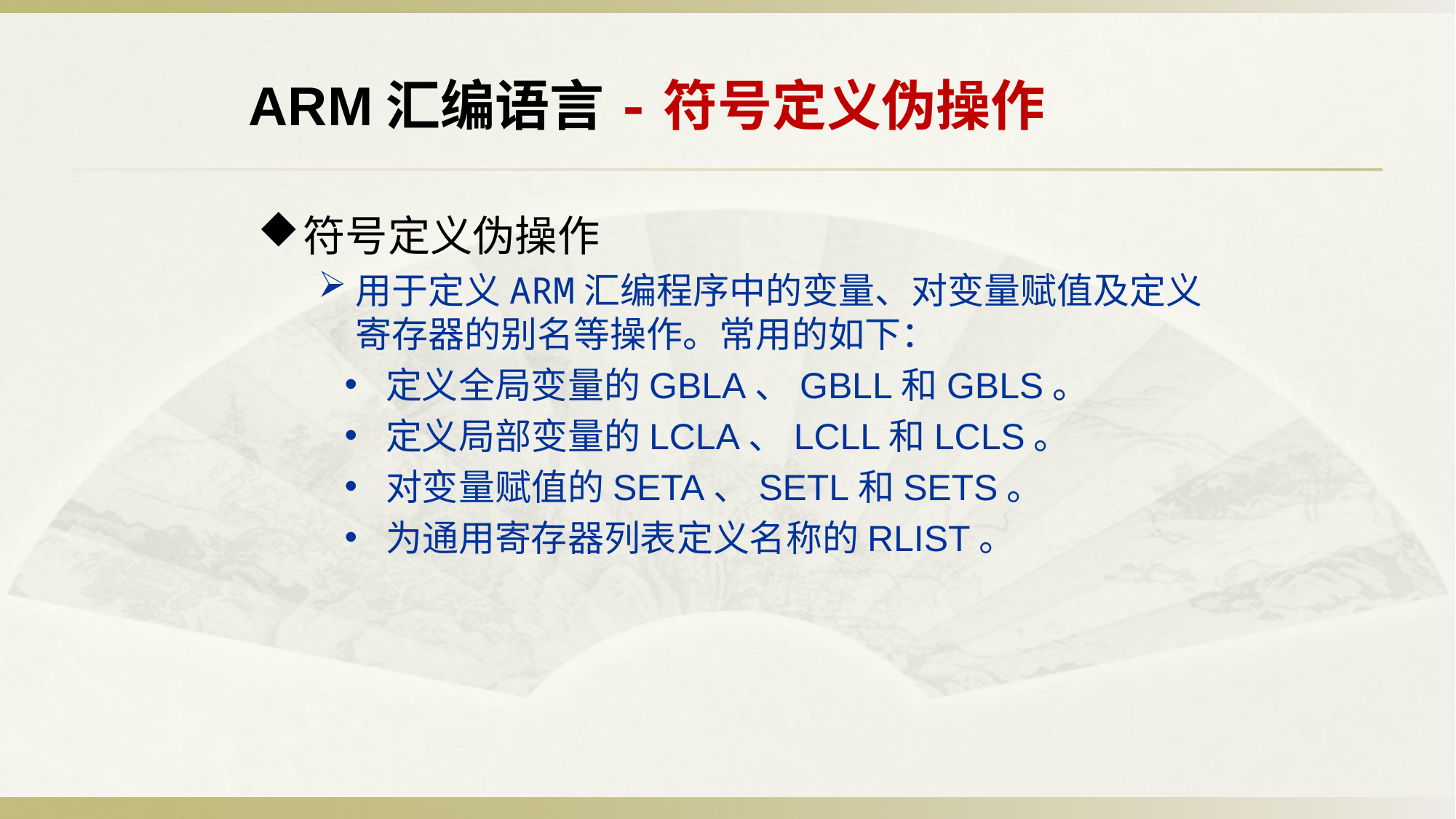

ARM汇编语言-符号定义伪操作

符号定义伪操作
用于定义ARM汇编程序中的变量、对变量赋值及定义寄存器的别名等操作。常用的如下：
定义全局变量的GBLA、GBLL和GBLS。
定义局部变量的LCLA、LCLL和LCLS。
对变量赋值的SETA、SETL和SETS。
为通用寄存器列表定义名称的RLIST。